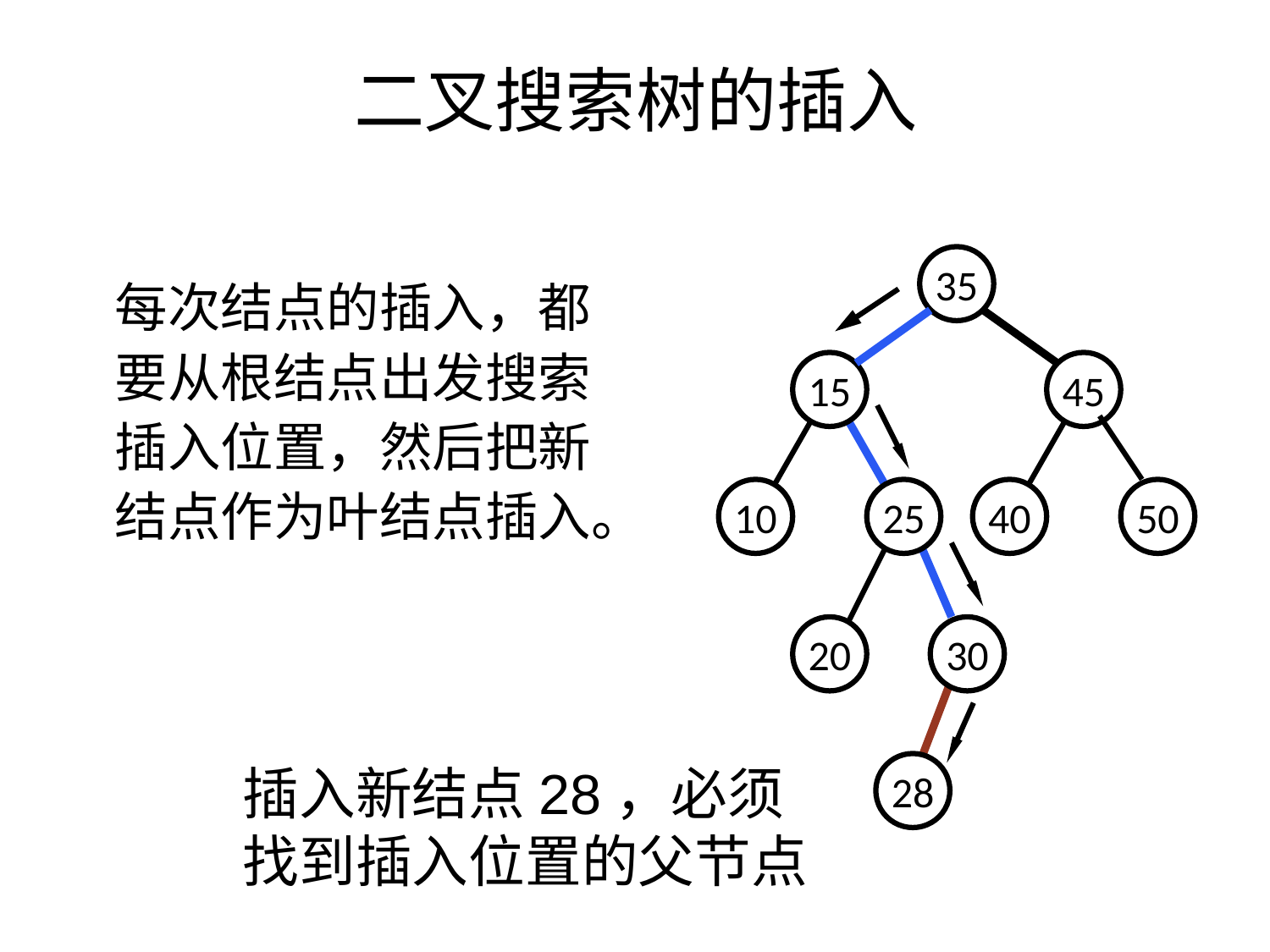

二叉搜索树的插入
35

15
45

10
25
40
50

20
30

每次结点的插入，都要从根结点出发搜索插入位置，然后把新结点作为叶结点插入。

插入新结点28，必须找到插入位置的父节点
28